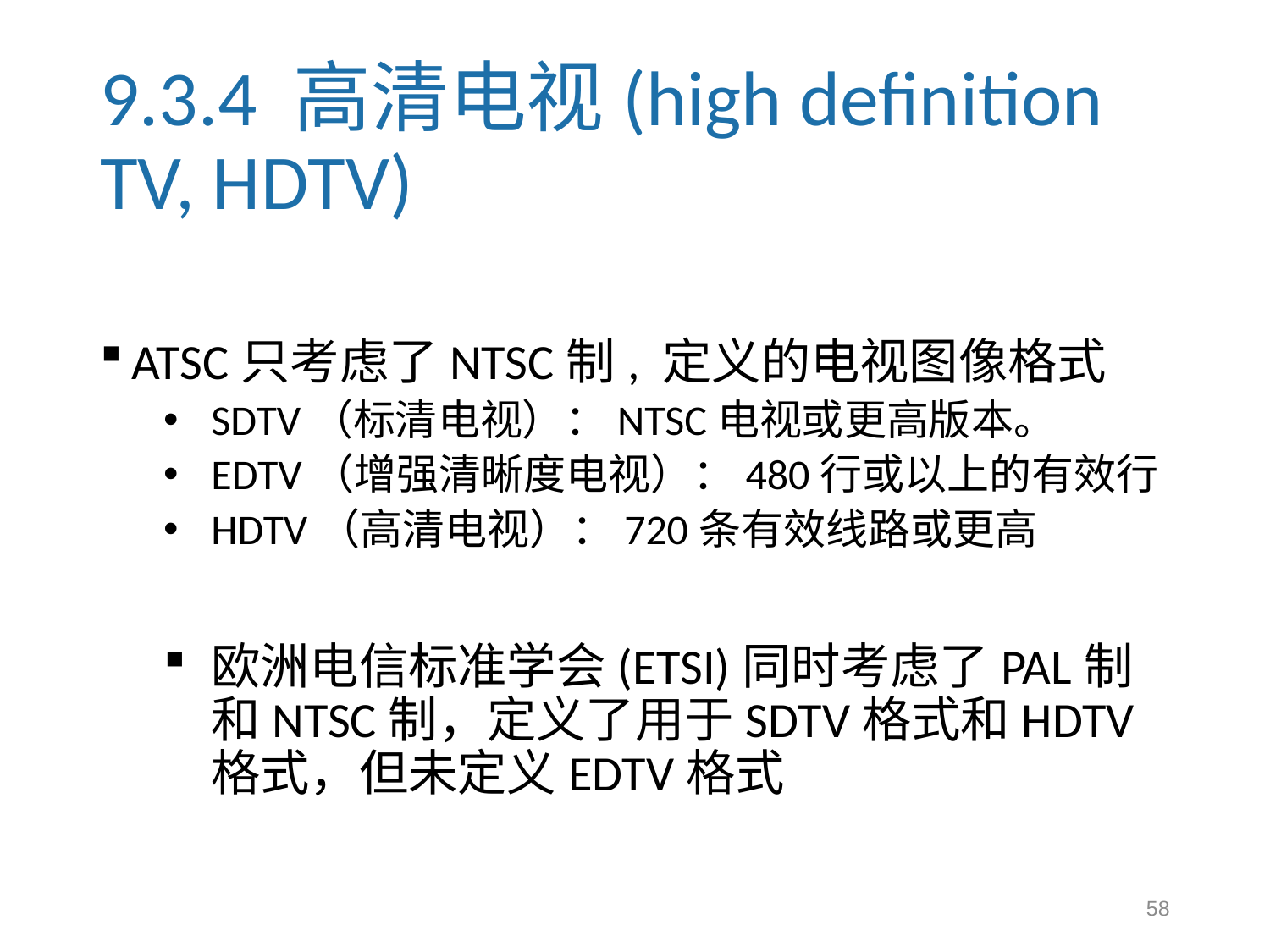

# 9.3.4 高清电视(high definition TV, HDTV)

ATSC只考虑了NTSC制, 定义的电视图像格式
SDTV（标清电视）：NTSC电视或更高版本。
EDTV（增强清晰度电视）：480行或以上的有效行
HDTV（高清电视）：720条有效线路或更高

欧洲电信标准学会(ETSI)同时考虑了PAL制和NTSC制，定义了用于SDTV格式和HDTV格式，但未定义EDTV格式

58